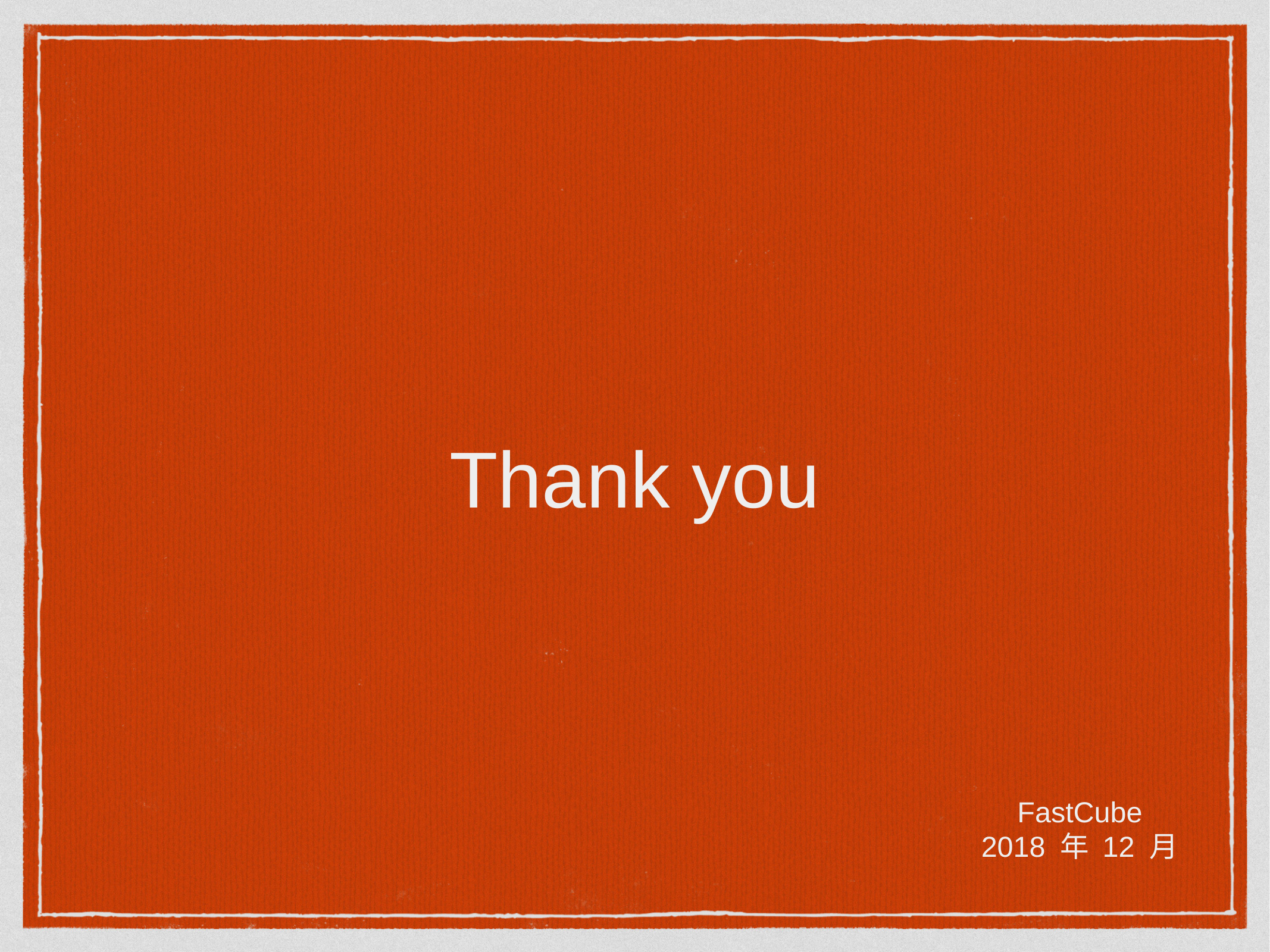

Thank you
FastCube
2018 年 12 月
19